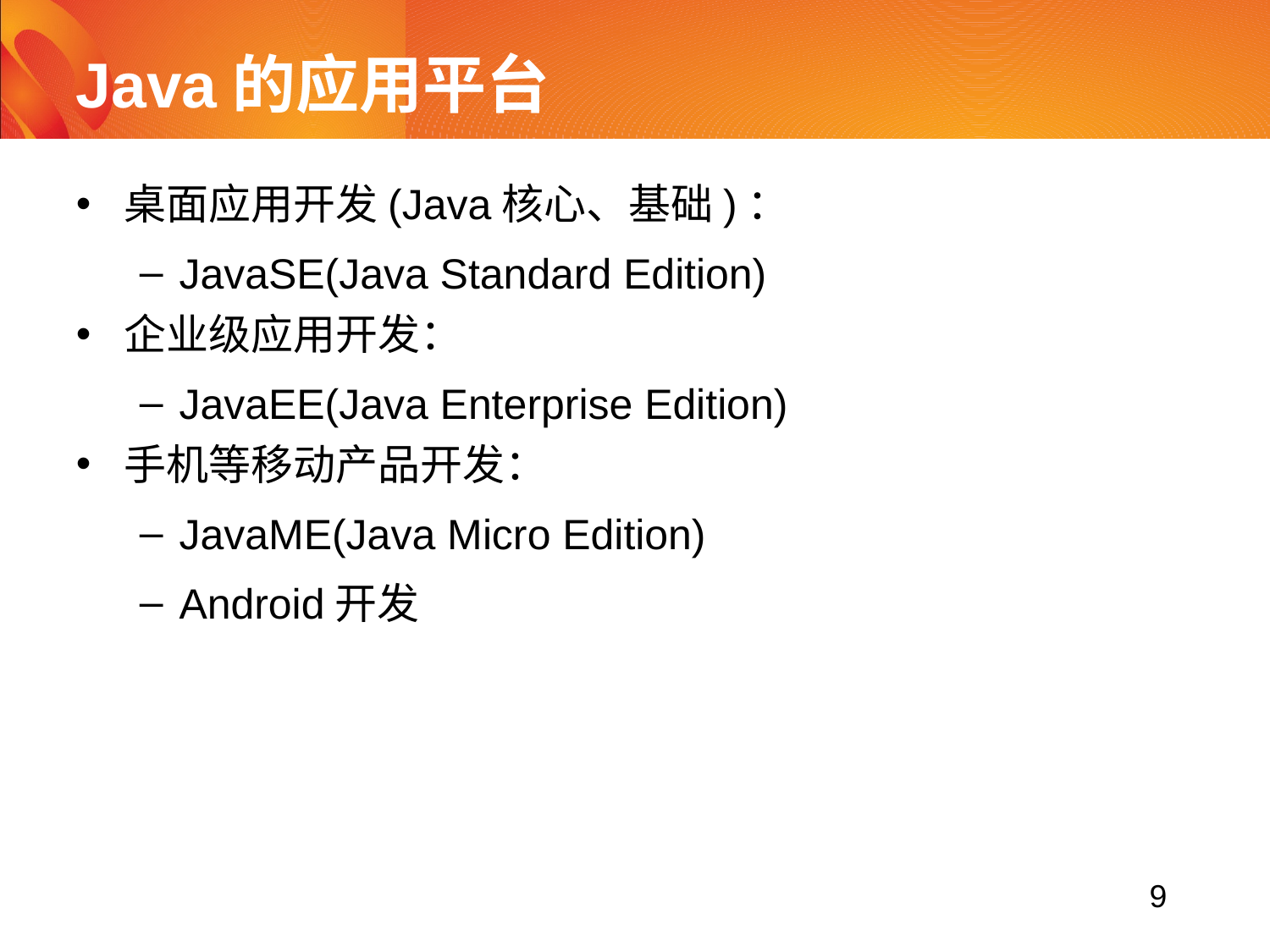

# Java的应用平台
桌面应用开发(Java核心、基础)：
JavaSE(Java Standard Edition)
企业级应用开发：
JavaEE(Java Enterprise Edition)
手机等移动产品开发：
JavaME(Java Micro Edition)
Android开发